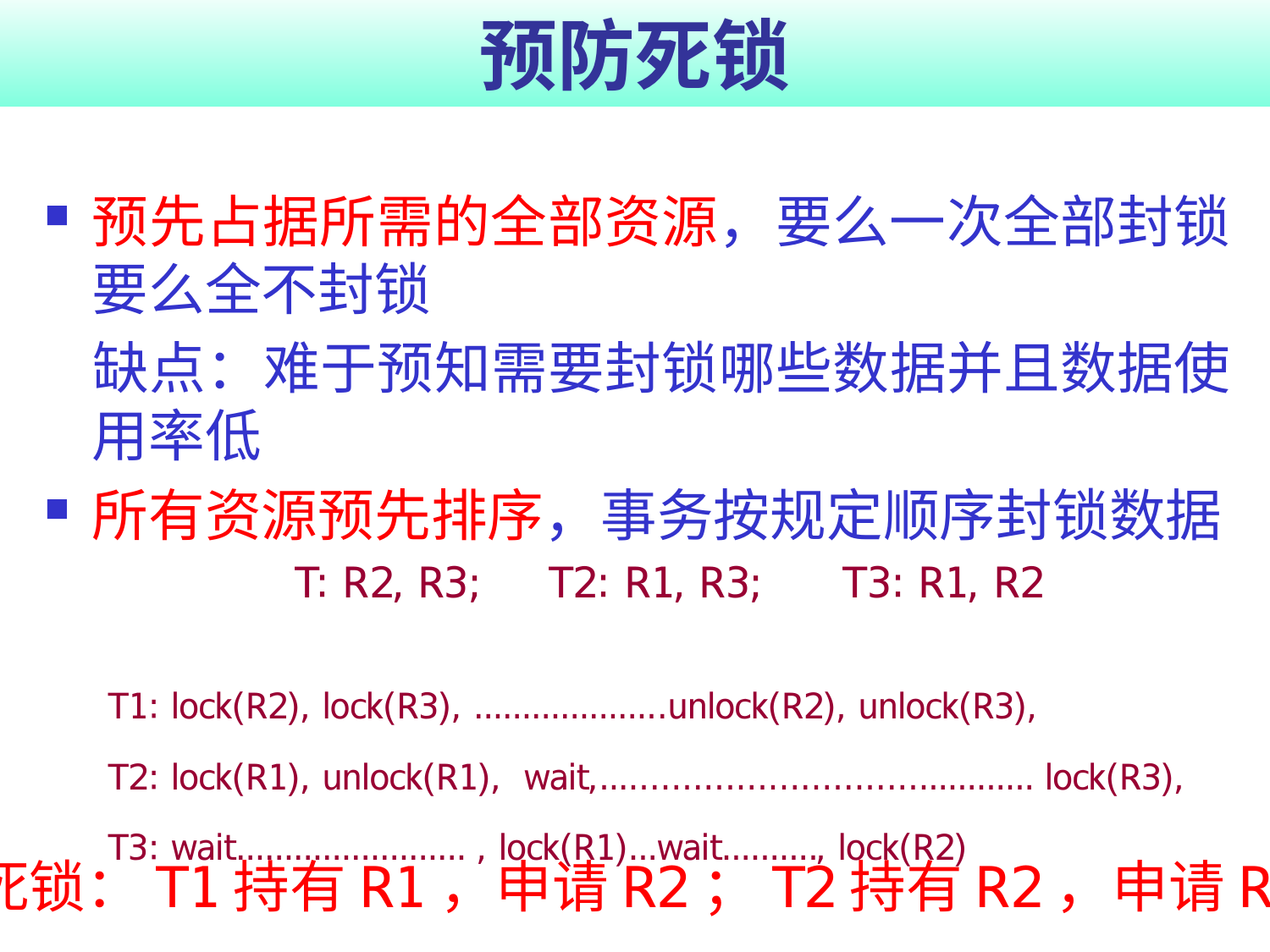

# 预防死锁
预先占据所需的全部资源，要么一次全部封锁要么全不封锁
	缺点：难于预知需要封锁哪些数据并且数据使用率低
所有资源预先排序，事务按规定顺序封锁数据
T: R2, R3;     T2: R1, R3;      T3: R1, R2

T1: lock(R2), lock(R3), ………………..unlock(R2), unlock(R3),
T2: lock(R1), unlock(R1),  wait,…...........................………… lock(R3),
T3: wait…………………… , lock(R1)…wait………., lock(R2)
死锁：T1持有R1，申请R2；T2持有R2，申请R1